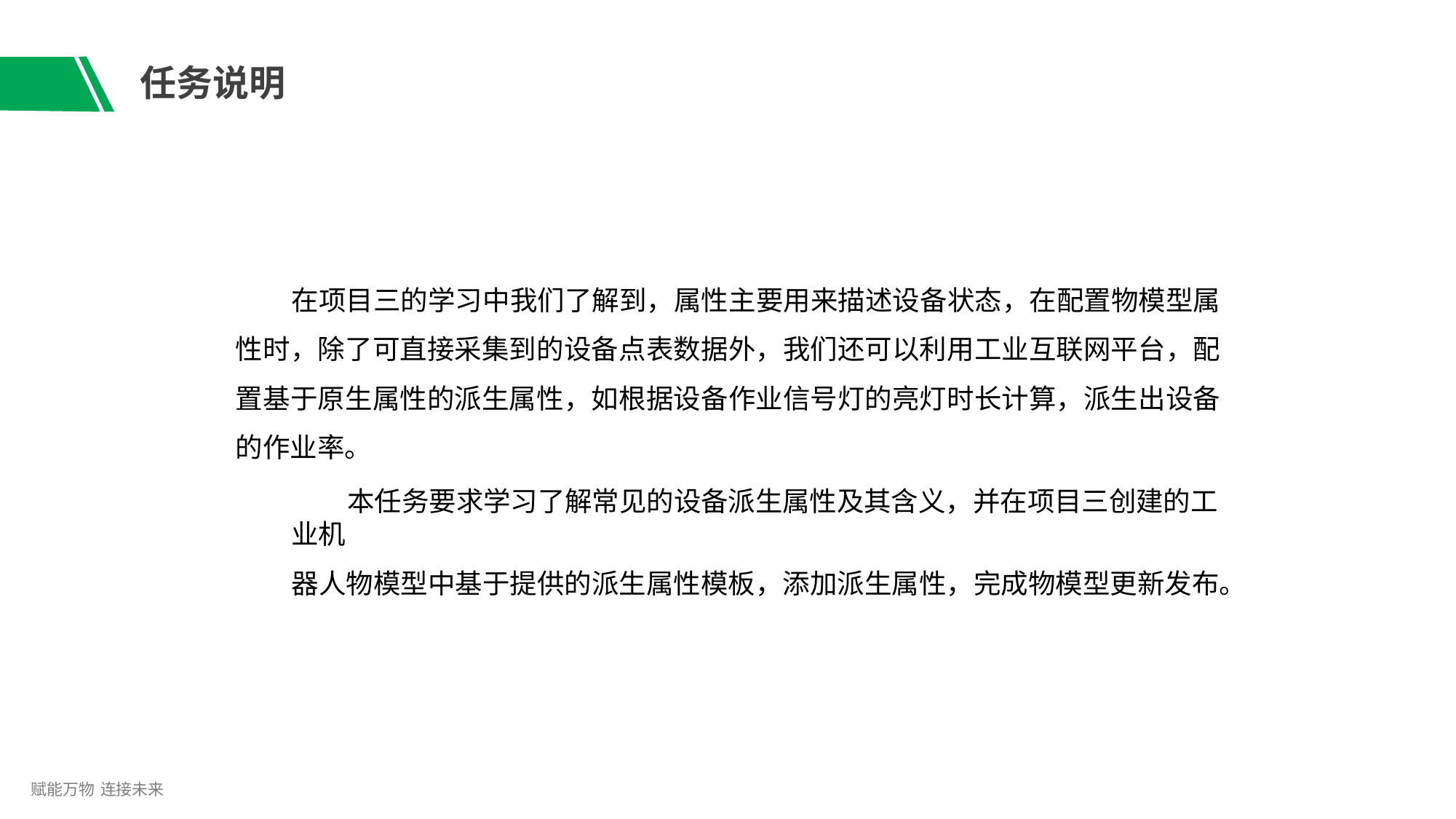

# 任务说明
在项目三的学习中我们了解到，属性主要用来描述设备状态，在配置物模型属 性时，除了可直接采集到的设备点表数据外，我们还可以利用工业互联网平台，配 置基于原生属性的派生属性，如根据设备作业信号灯的亮灯时长计算，派生出设备 的作业率。
本任务要求学习了解常见的设备派生属性及其含义，并在项目三创建的工业机
器人物模型中基于提供的派生属性模板，添加派生属性，完成物模型更新发布。
赋能万物 连接未来